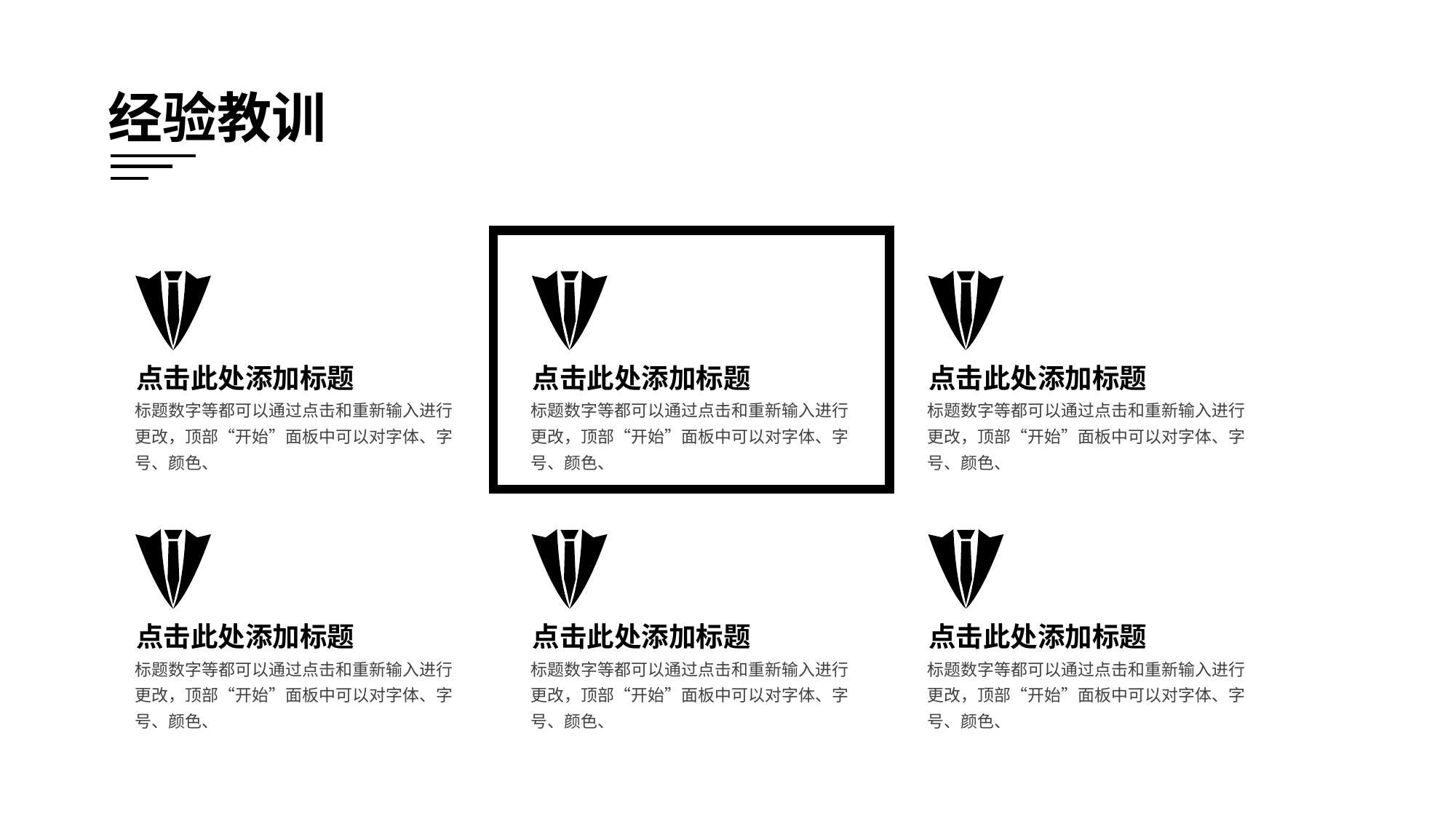

经验教训

点击此处添加标题
点击此处添加标题
点击此处添加标题
标题数字等都可以通过点击和重新输入进行更改，顶部“开始”面板中可以对字体、字号、颜色、
标题数字等都可以通过点击和重新输入进行更改，顶部“开始”面板中可以对字体、字号、颜色、
标题数字等都可以通过点击和重新输入进行更改，顶部“开始”面板中可以对字体、字号、颜色、

点击此处添加标题
点击此处添加标题
点击此处添加标题
标题数字等都可以通过点击和重新输入进行更改，顶部“开始”面板中可以对字体、字号、颜色、
标题数字等都可以通过点击和重新输入进行更改，顶部“开始”面板中可以对字体、字号、颜色、
标题数字等都可以通过点击和重新输入进行更改，顶部“开始”面板中可以对字体、字号、颜色、